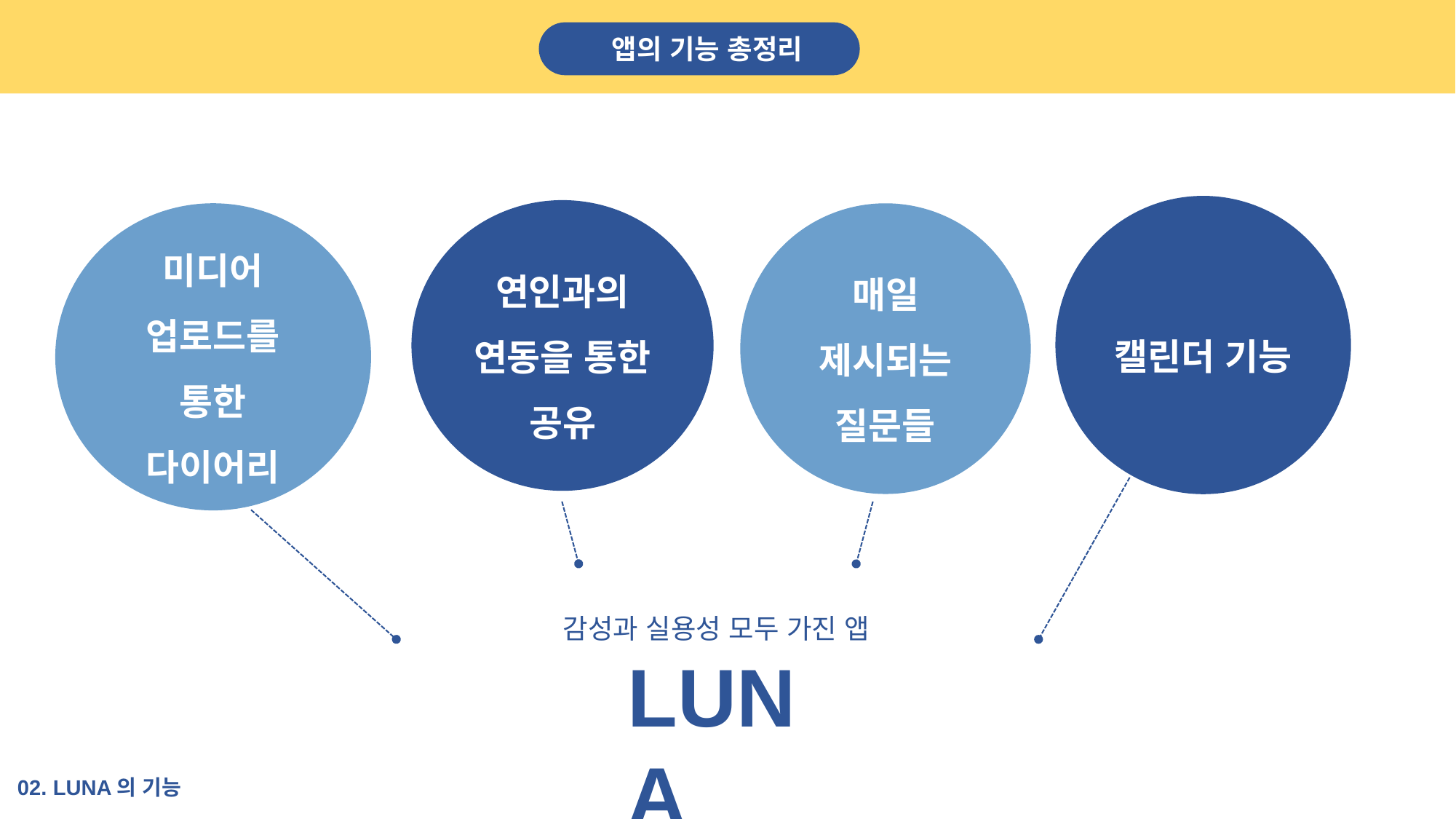

앱의 기능 총정리
캘린더 기능
연인과의
연동을 통한
공유
미디어 업로드를 통한 다이어리
매일 제시되는
질문들
감성과 실용성 모두 가진 앱
LUNA
02. LUNA의 기능